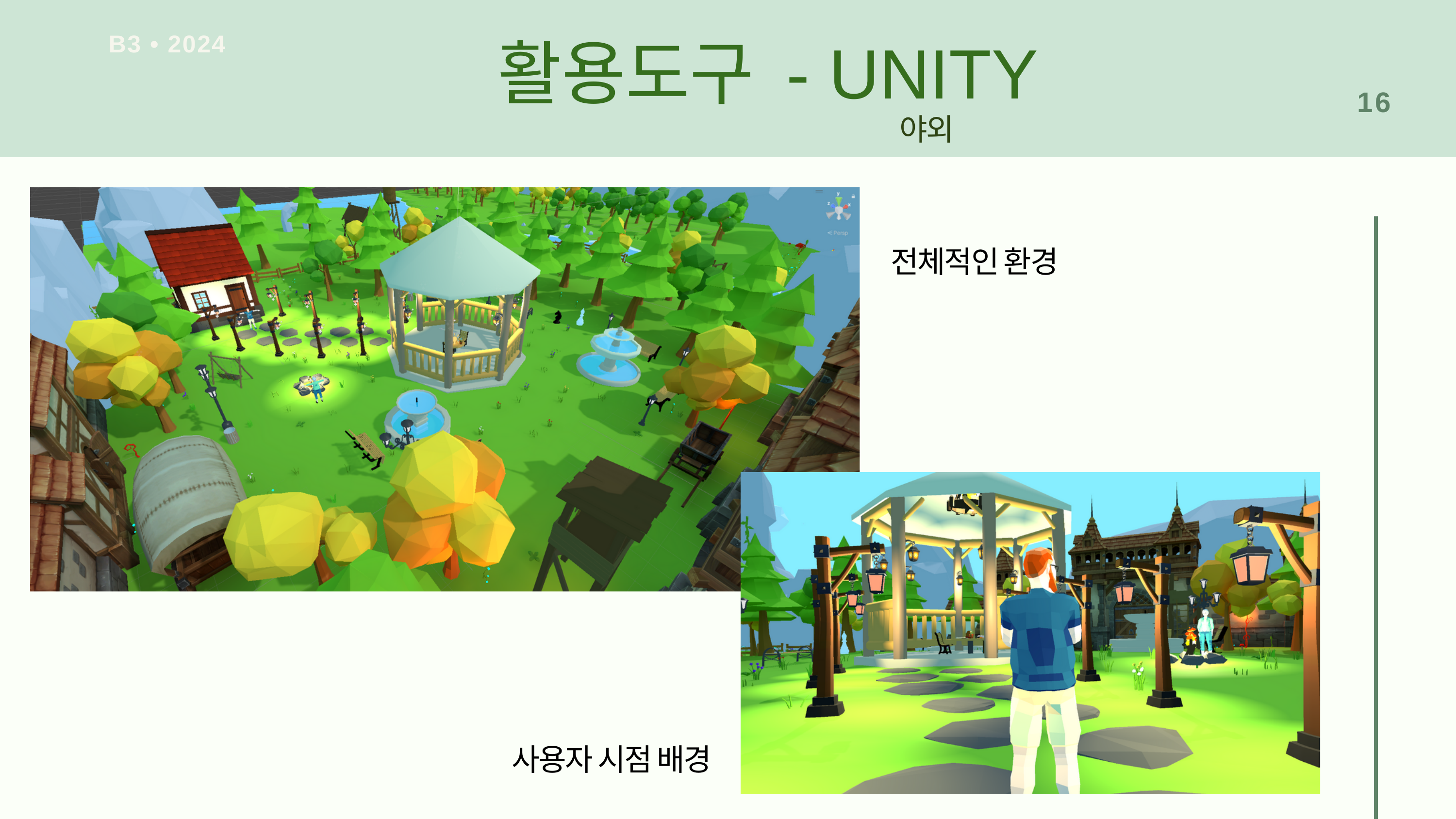

활용도구 - UNITY
B3 • 2024
16

야외

전체적인 환경

사용자 시점 배경